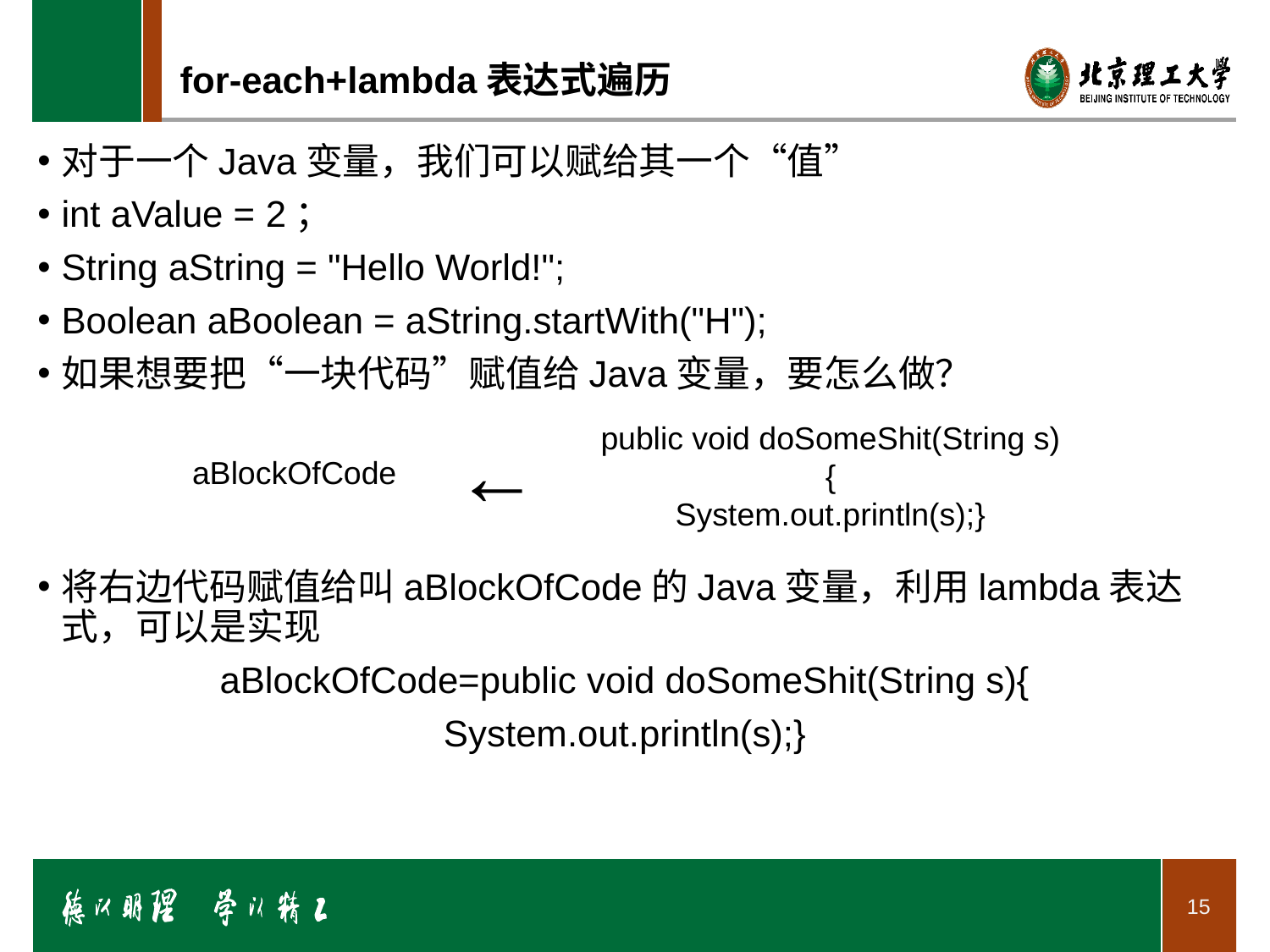

# for-each+lambda表达式遍历
对于一个Java变量，我们可以赋给其一个“值”
int aValue = 2；
String aString = "Hello World!";
Boolean aBoolean = aString.startWith("H");
如果想要把“一块代码”赋值给Java变量，要怎么做？

将右边代码赋值给叫aBlockOfCode的Java变量，利用lambda表达式，可以是实现
aBlockOfCode=public void doSomeShit(String s){
System.out.println(s);}

public void doSomeShit(String s){
System.out.println(s);}

←
aBlockOfCode